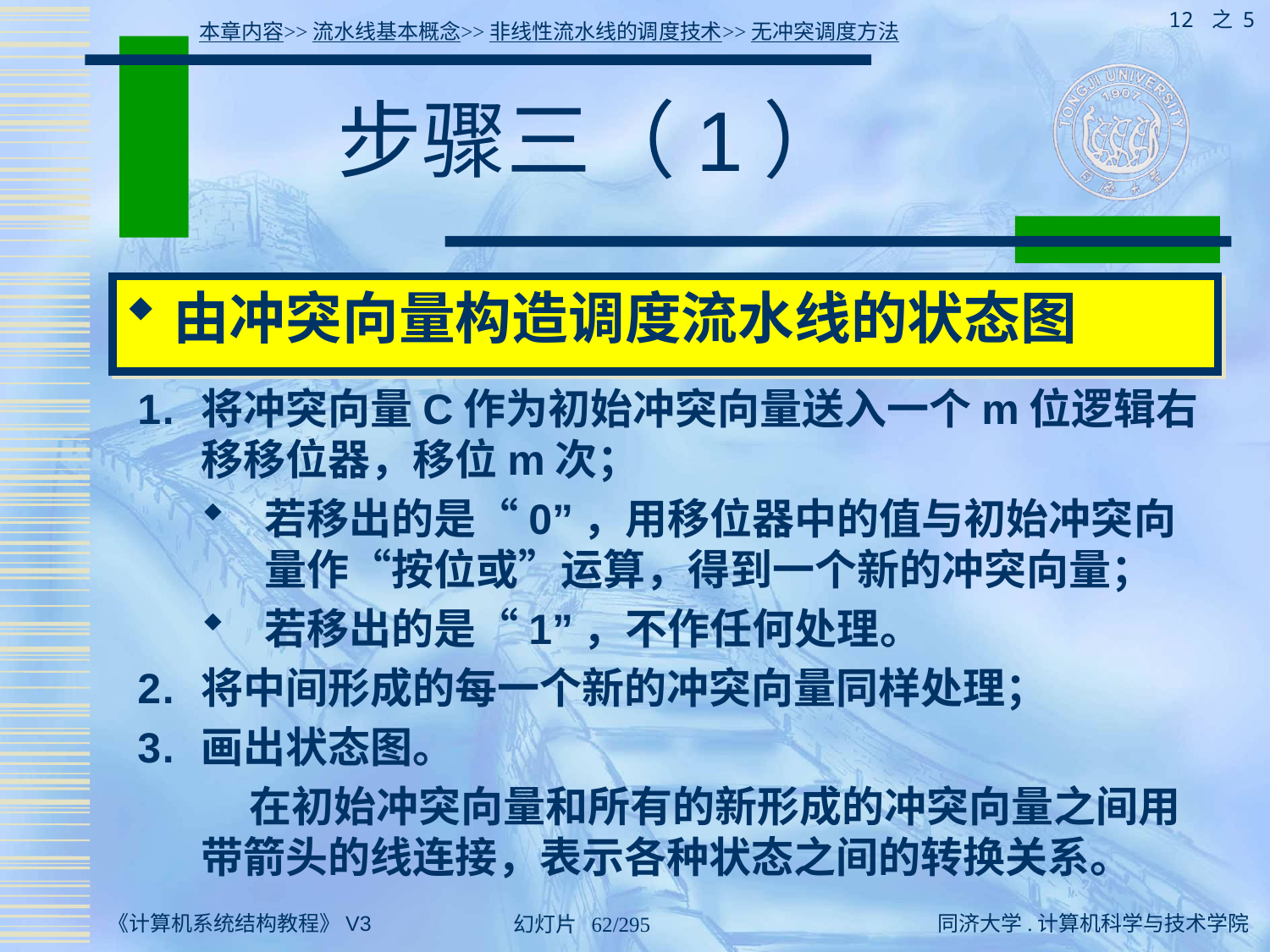

12 之 5
本章内容>>流水线基本概念>>非线性流水线的调度技术>>无冲突调度方法
# 步骤三（1）
由冲突向量构造调度流水线的状态图
将冲突向量C作为初始冲突向量送入一个m位逻辑右移移位器，移位m次；
若移出的是“0”，用移位器中的值与初始冲突向量作“按位或”运算，得到一个新的冲突向量；
若移出的是“1”，不作任何处理。
将中间形成的每一个新的冲突向量同样处理；
画出状态图。
	    在初始冲突向量和所有的新形成的冲突向量之间用带箭头的线连接，表示各种状态之间的转换关系。